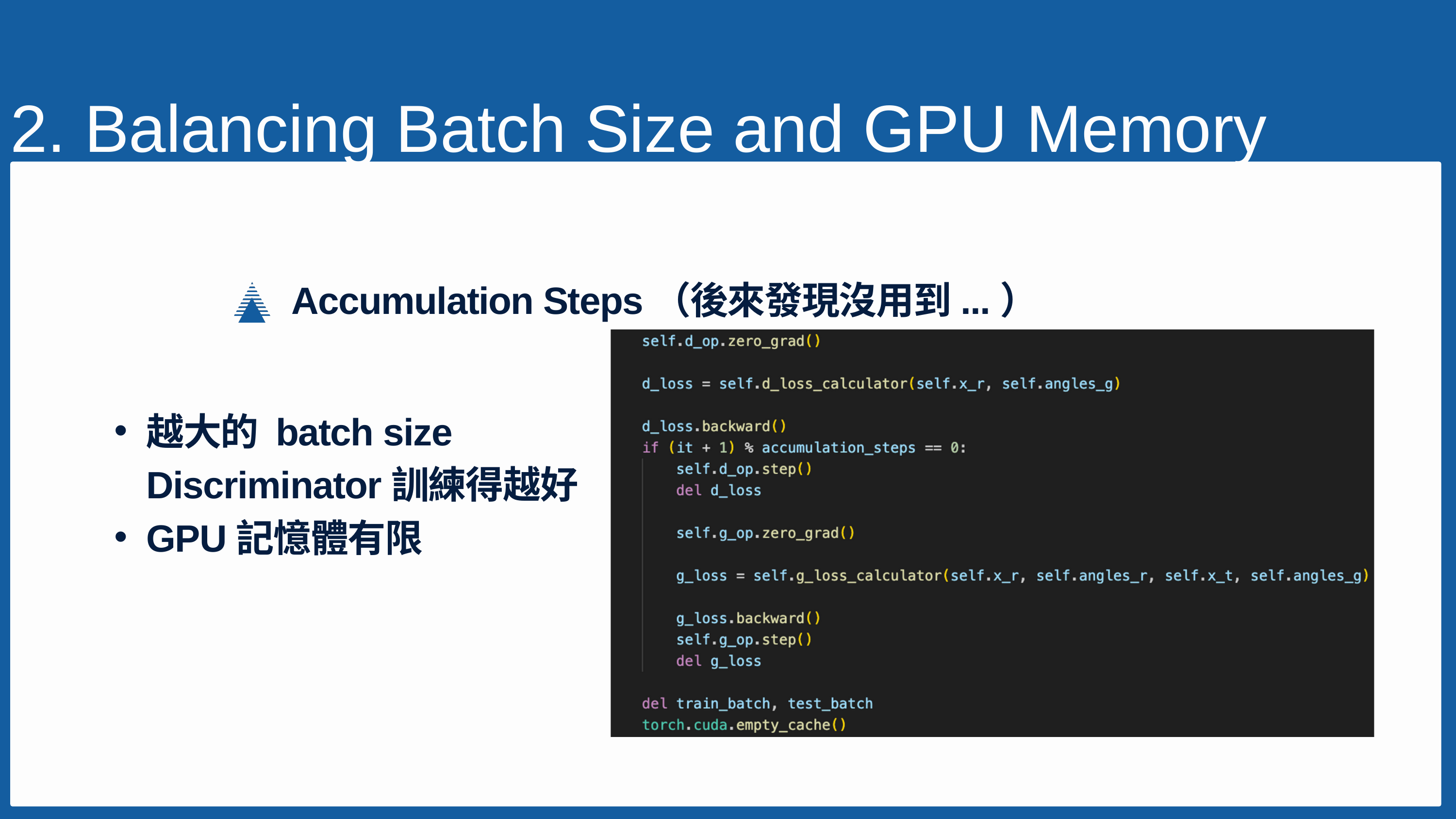

2. Balancing Batch Size and GPU Memory

Accumulation Steps（後來發現沒用到...）

越大的 batch size Discriminator訓練得越好
GPU記憶體有限